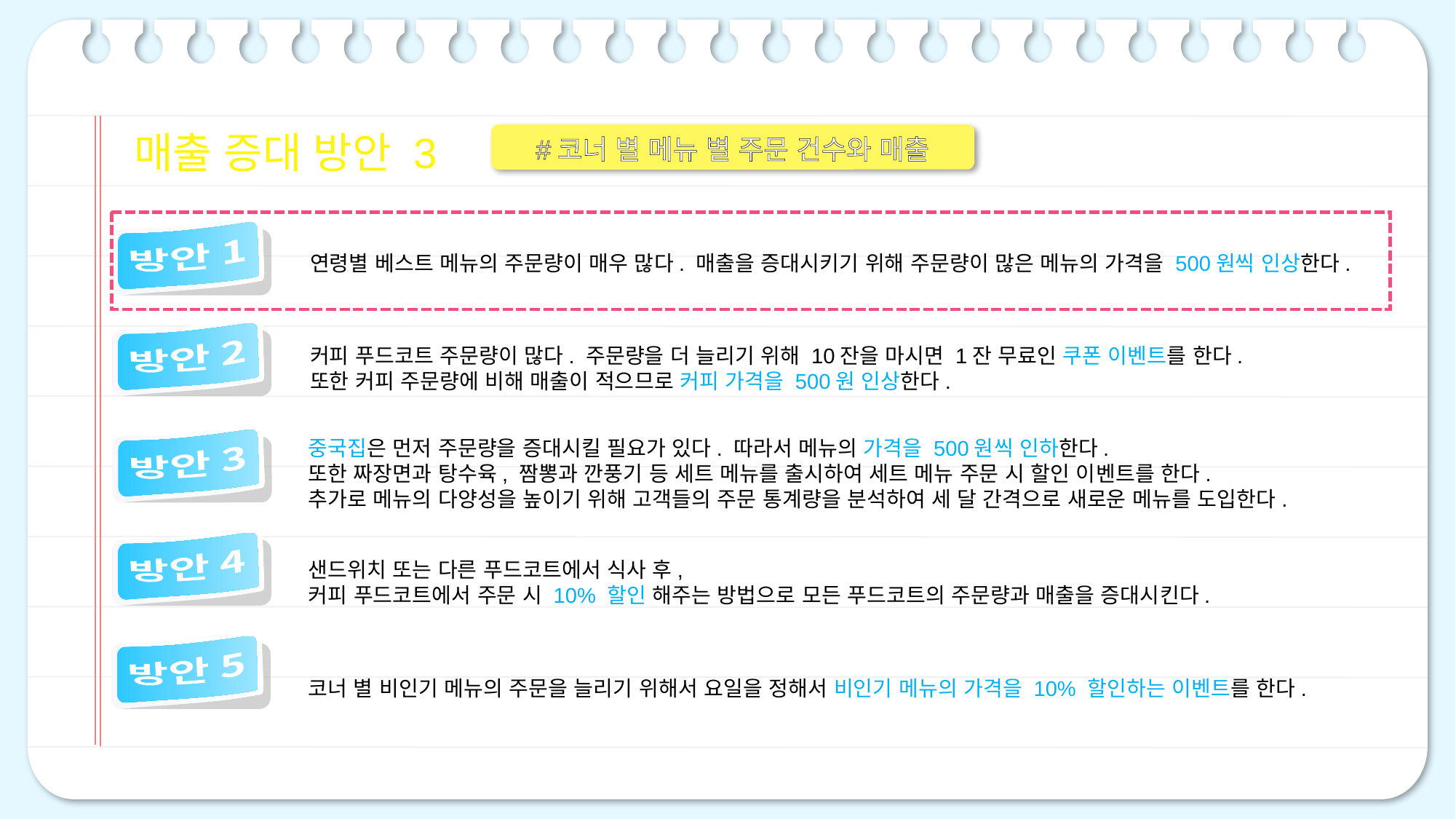

매출 증대 방안 3

#코너 별 메뉴 별 주문 건수와 매출

  방안 1
연령별 베스트 메뉴의 주문량이 매우 많다. 매출을 증대시키기 위해 주문량이 많은 메뉴의 가격을 500원씩 인상한다.

  방안 2
커피 푸드코트 주문량이 많다. 주문량을 더 늘리기 위해 10잔을 마시면 1잔 무료인 쿠폰 이벤트를 한다.
또한 커피 주문량에 비해 매출이 적으므로 커피 가격을 500원 인상한다.

  방안 3
중국집은 먼저 주문량을 증대시킬 필요가 있다. 따라서 메뉴의 가격을 500원씩 인하한다.
또한 짜장면과 탕수육, 짬뽕과 깐풍기 등 세트 메뉴를 출시하여 세트 메뉴 주문 시 할인 이벤트를 한다.
추가로 메뉴의 다양성을 높이기 위해 고객들의 주문 통계량을 분석하여 세 달 간격으로 새로운 메뉴를 도입한다.

  방안 4
샌드위치 또는 다른 푸드코트에서 식사 후,
커피 푸드코트에서 주문 시 10% 할인 해주는 방법으로 모든 푸드코트의 주문량과 매출을 증대시킨다.

  방안 5
코너 별 비인기 메뉴의 주문을 늘리기 위해서 요일을 정해서 비인기 메뉴의 가격을 10% 할인하는 이벤트를 한다.